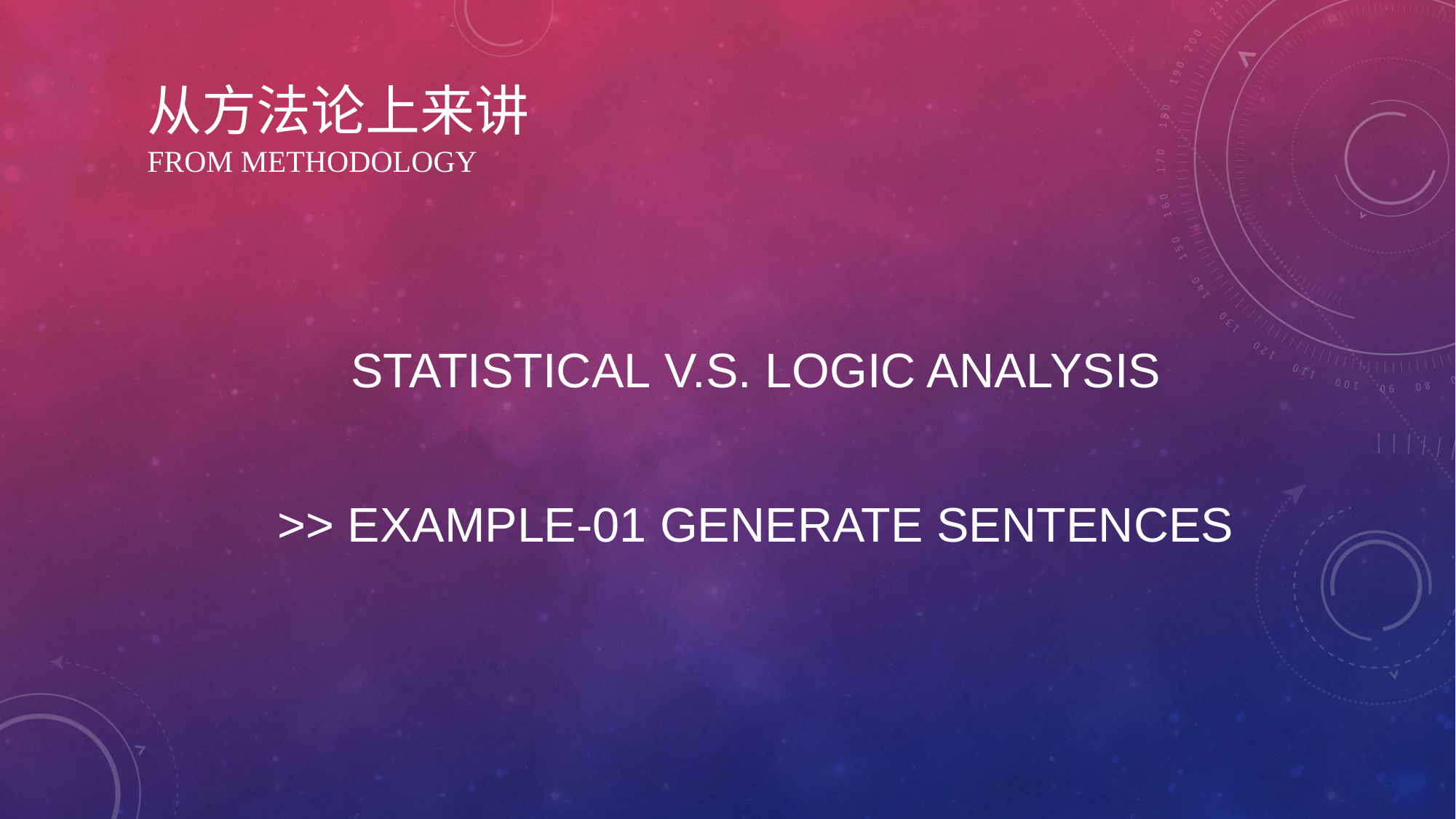

# 从方法论上来讲 From methodology

Statistical v.s. Logic analysis

>> example-01 generate sentences